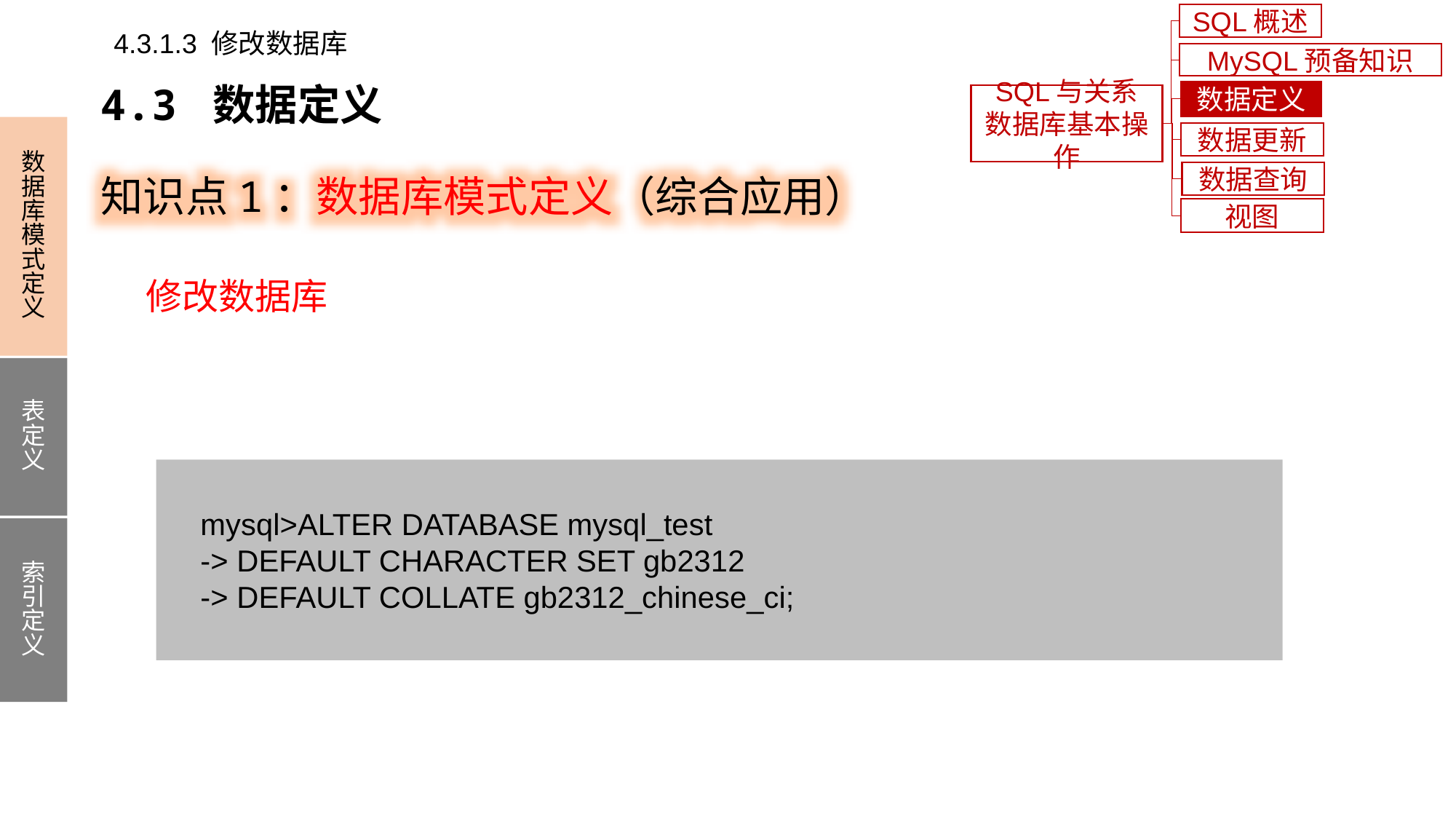

SQL概述
4.3.1.3 修改数据库
MySQL预备知识
4.3 数据定义
数据定义
SQL与关系数据库基本操作
数据库模式定义
表定义
索引定义
数据更新
知识点1：数据库模式定义（综合应用）
数据查询
视图
修改数据库

    mysql>ALTER DATABASE mysql_test
    -> DEFAULT CHARACTER SET gb2312
    -> DEFAULT COLLATE gb2312_chinese_ci;